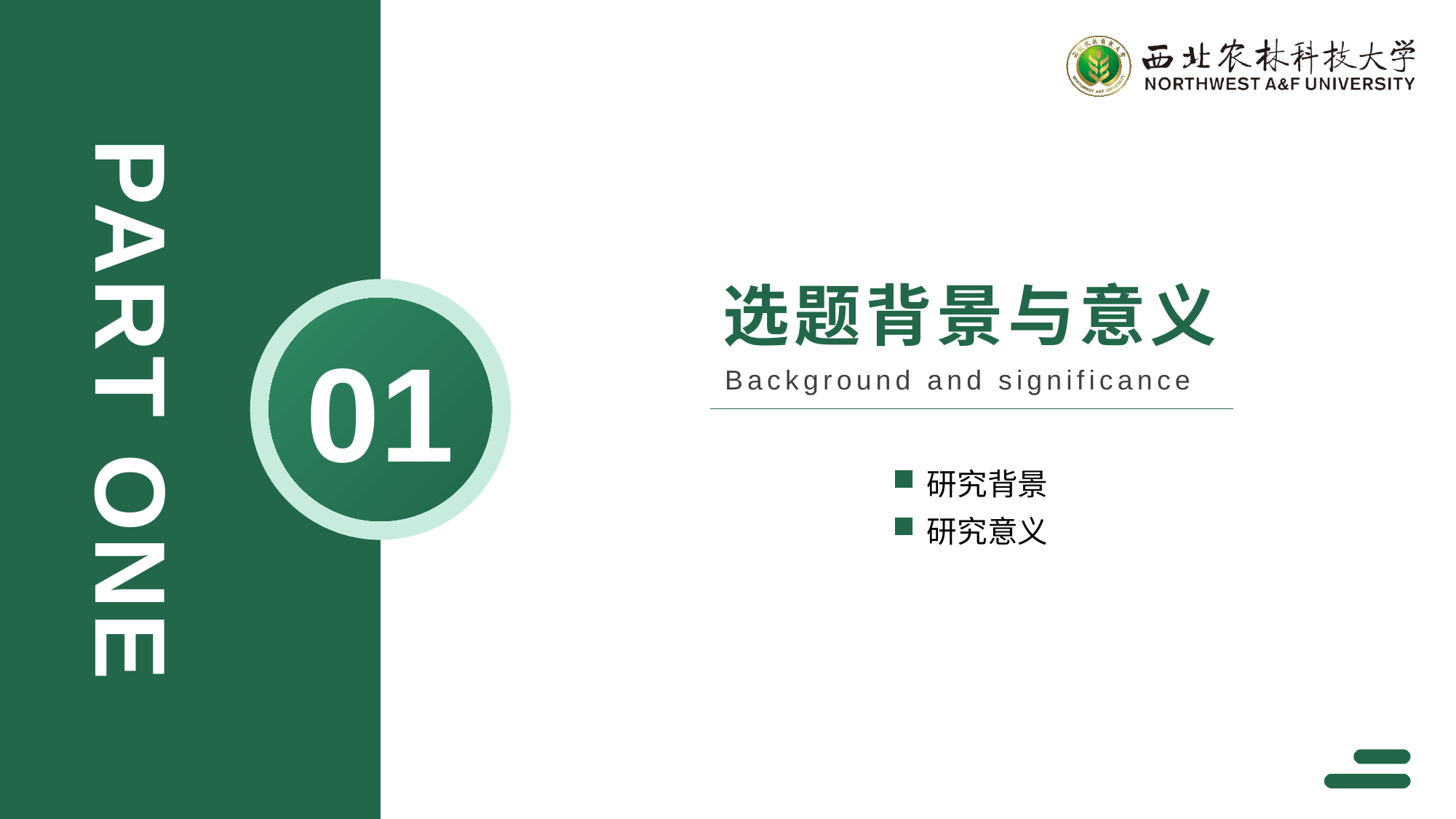

PART ONE
选题背景与意义

01
Background and significance
研究背景
研究意义